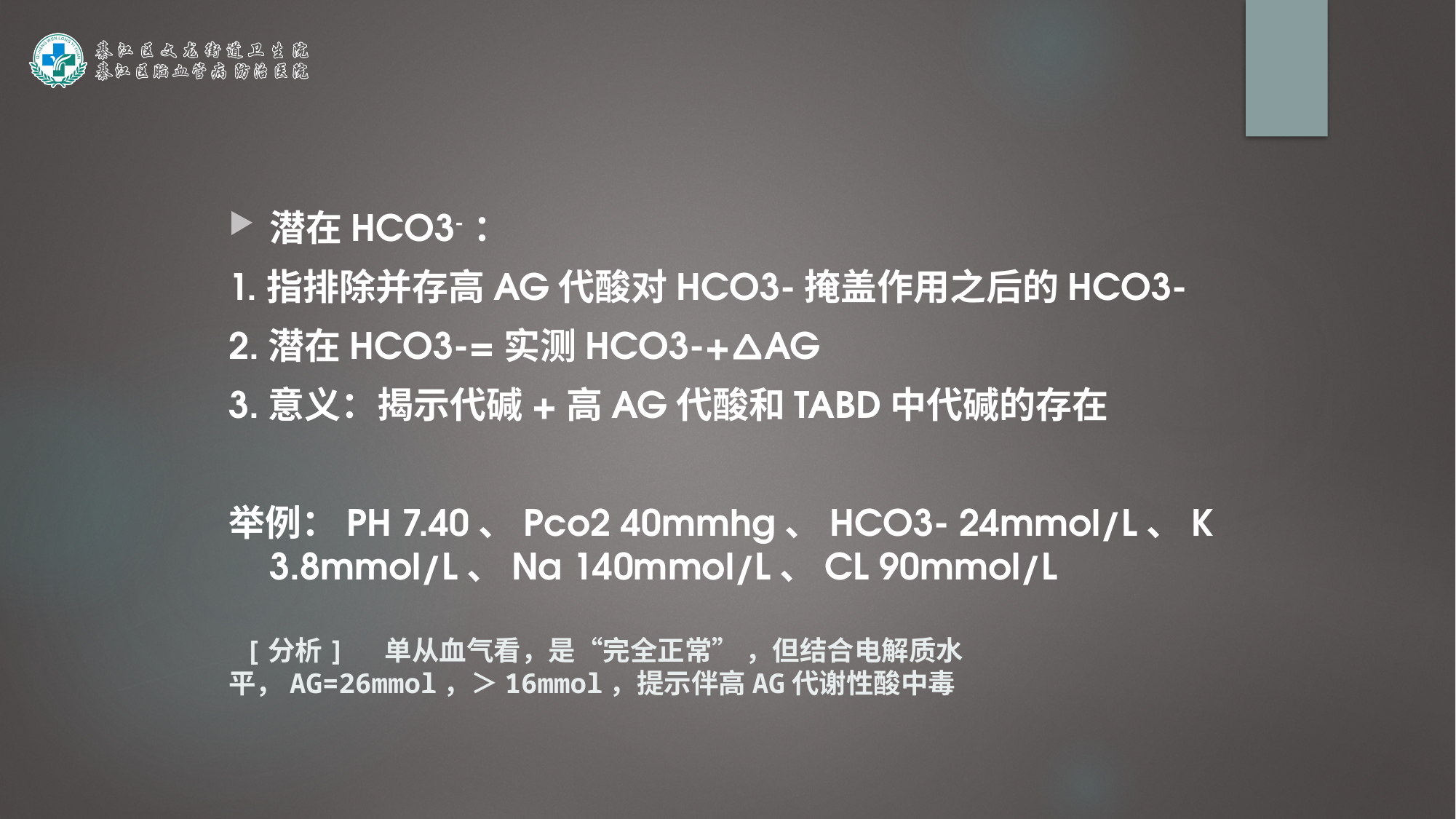

潜在HCO3-：
1.指排除并存高AG代酸对HCO3-掩盖作用之后的HCO3-
2.潜在HCO3-=实测HCO3-+△AG
3.意义：揭示代碱+高AG代酸和TABD中代碱的存在

举例：PH 7.40、Pco2 40mmhg、HCO3- 24mmol/L、K 3.8mmol/L、Na 140mmol/L、CL 90mmol/L
 [分析]  单从血气看，是“完全正常” ，但结合电解质水平，AG=26mmol，＞16mmol，提示伴高AG代谢性酸中毒